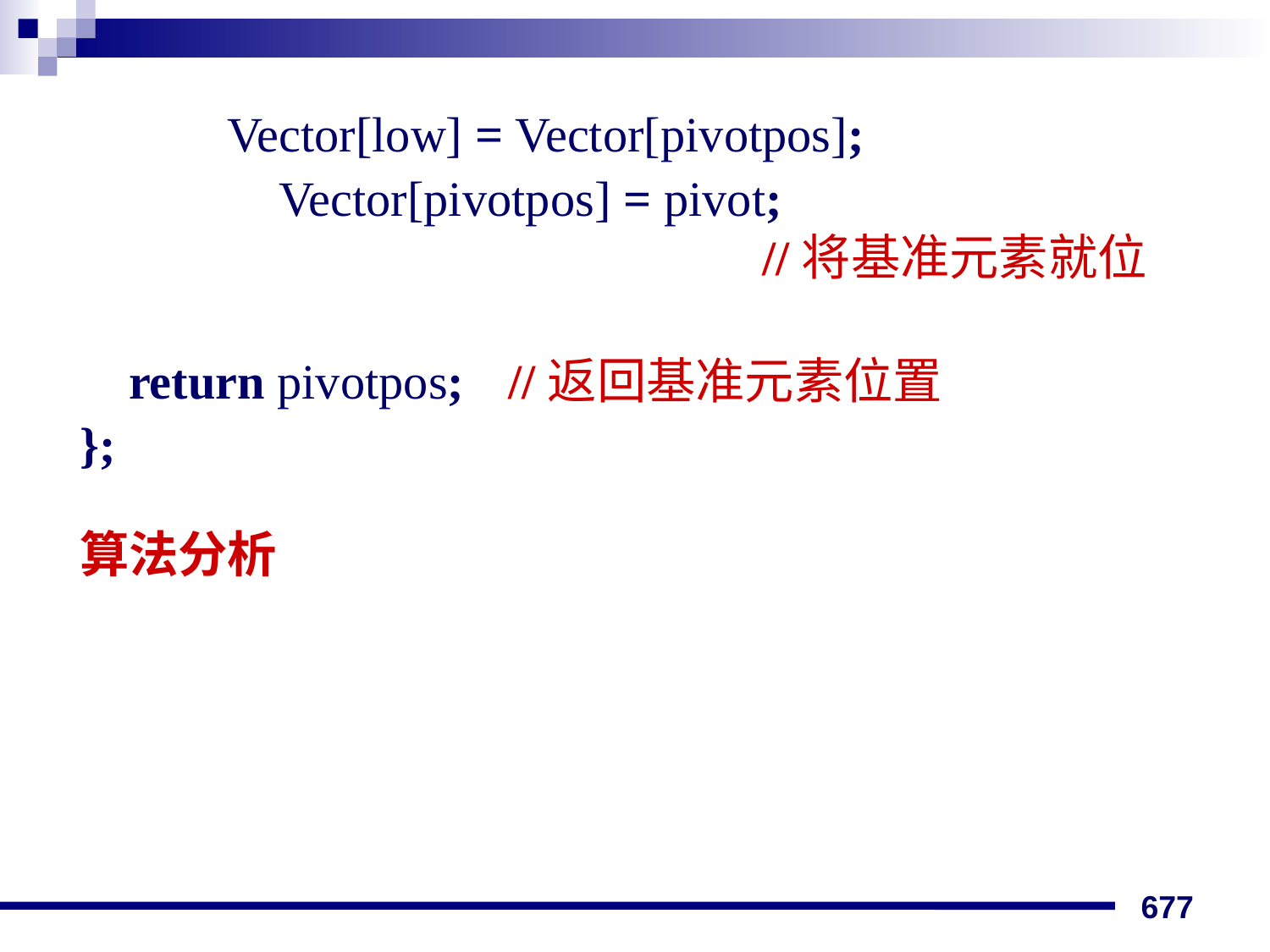

Vector[low] = Vector[pivotpos];
     	  Vector[pivotpos] = pivot;								//将基准元素就位
    return pivotpos;	//返回基准元素位置
};

算法分析
677